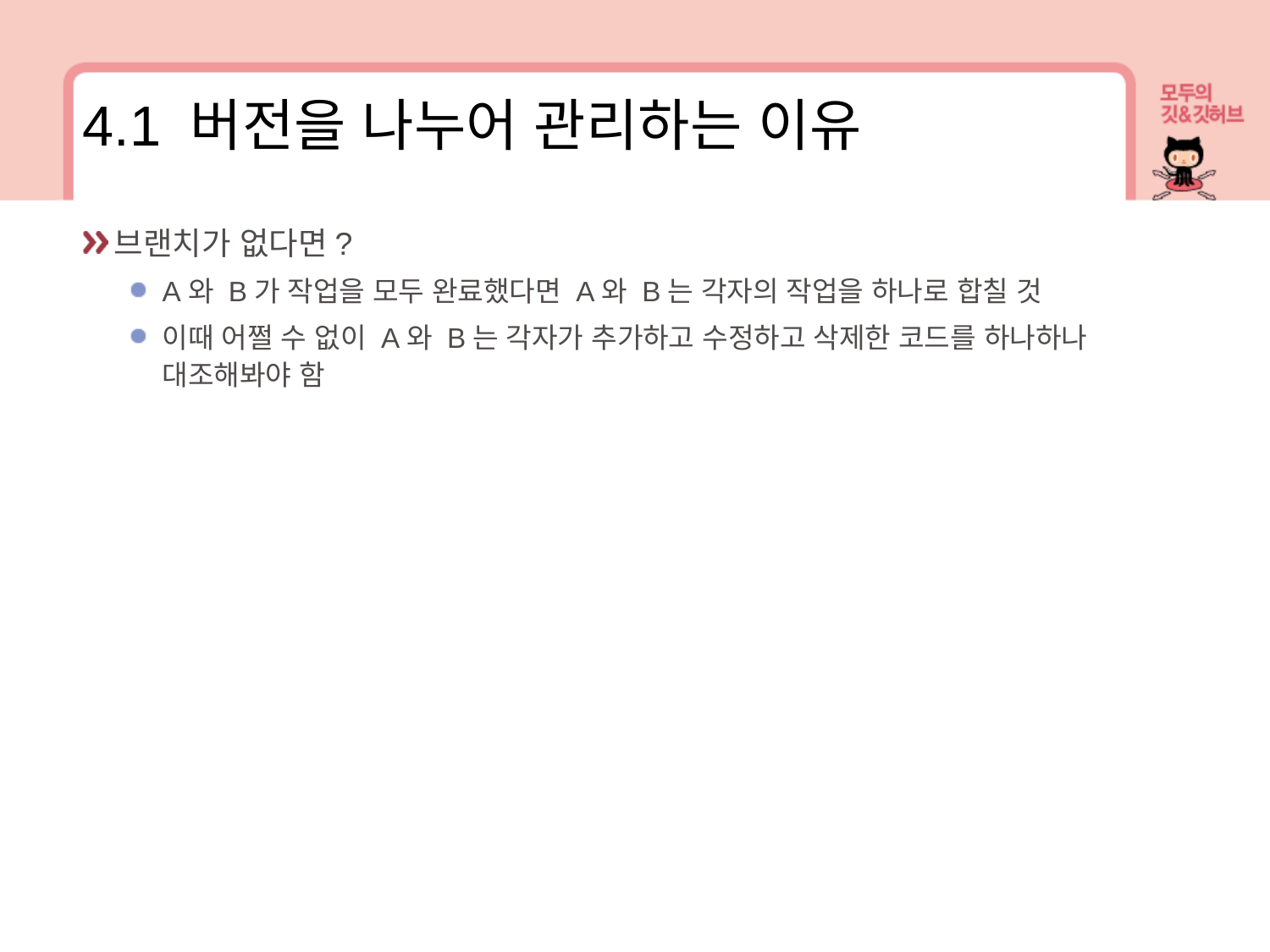

4.1 버전을 나누어 관리하는 이유
브랜치가 없다면?
A와 B가 작업을 모두 완료했다면 A와 B는 각자의 작업을 하나로 합칠 것
이때 어쩔 수 없이 A와 B는 각자가 추가하고 수정하고 삭제한 코드를 하나하나 대조해봐야 함